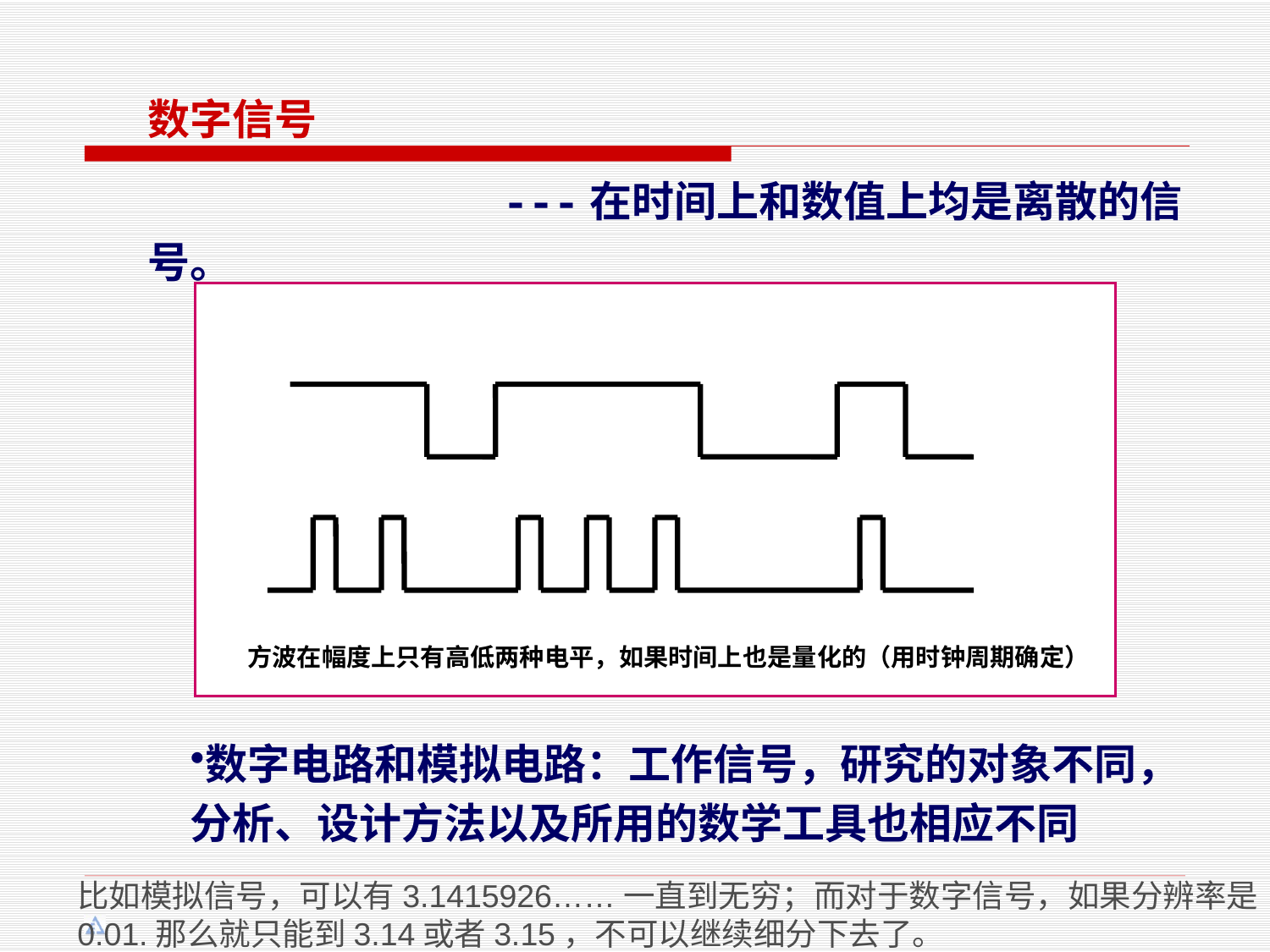

数字信号
              ---在时间上和数值上均是离散的信号。

数字信号波形

方波在幅度上只有高低两种电平，如果时间上也是量化的（用时钟周期确定）
数字电路和模拟电路：工作信号，研究的对象不同，
分析、设计方法以及所用的数学工具也相应不同
比如模拟信号，可以有3.1415926……一直到无穷；而对于数字信号，如果分辨率是0.01.那么就只能到3.14或者3.15，不可以继续细分下去了。